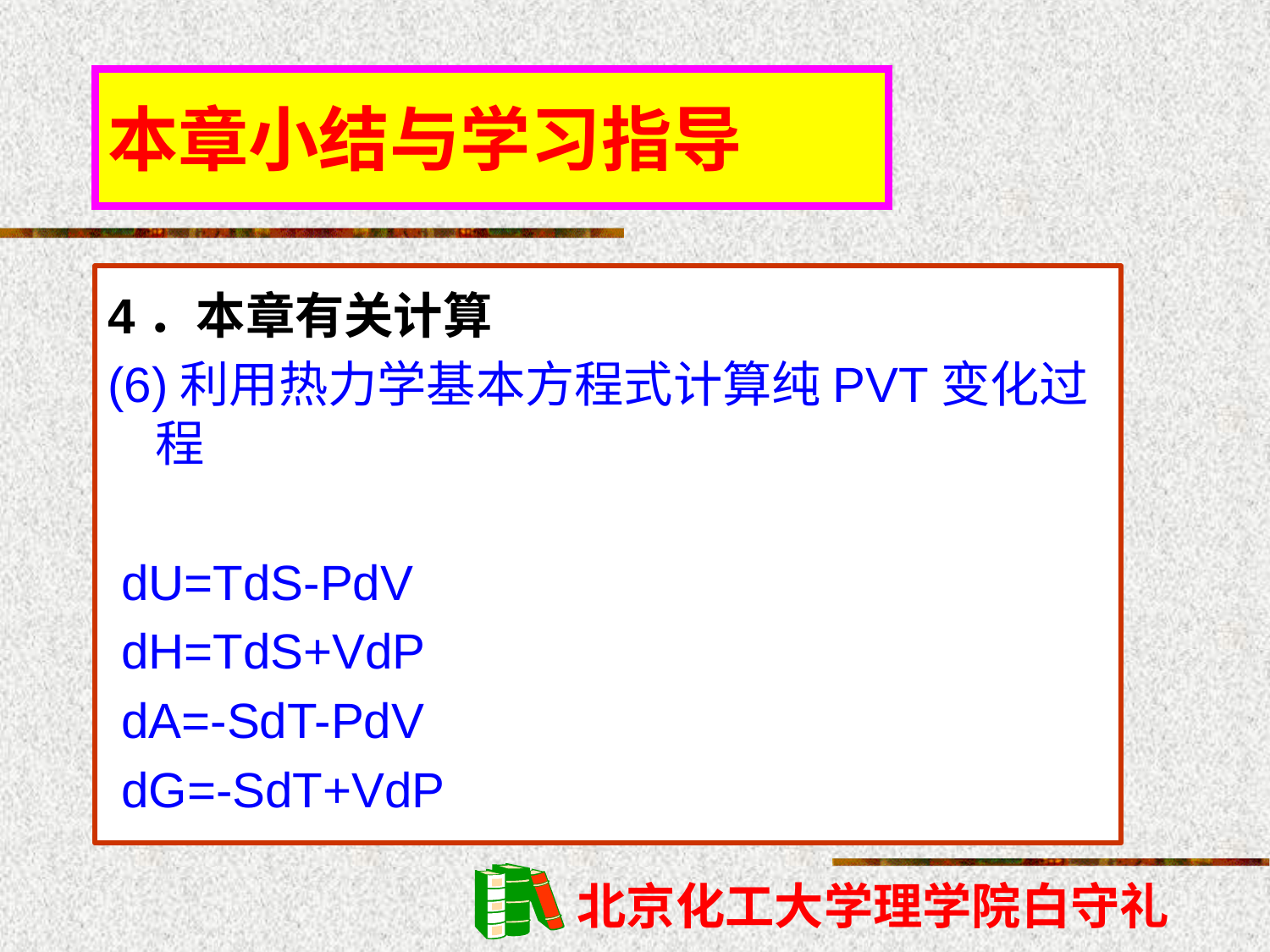

# 本章小结与学习指导
4．本章有关计算
(6)利用热力学基本方程式计算纯PVT变化过程

 dU=TdS-PdV
 dH=TdS+VdP
 dA=-SdT-PdV
 dG=-SdT+VdP